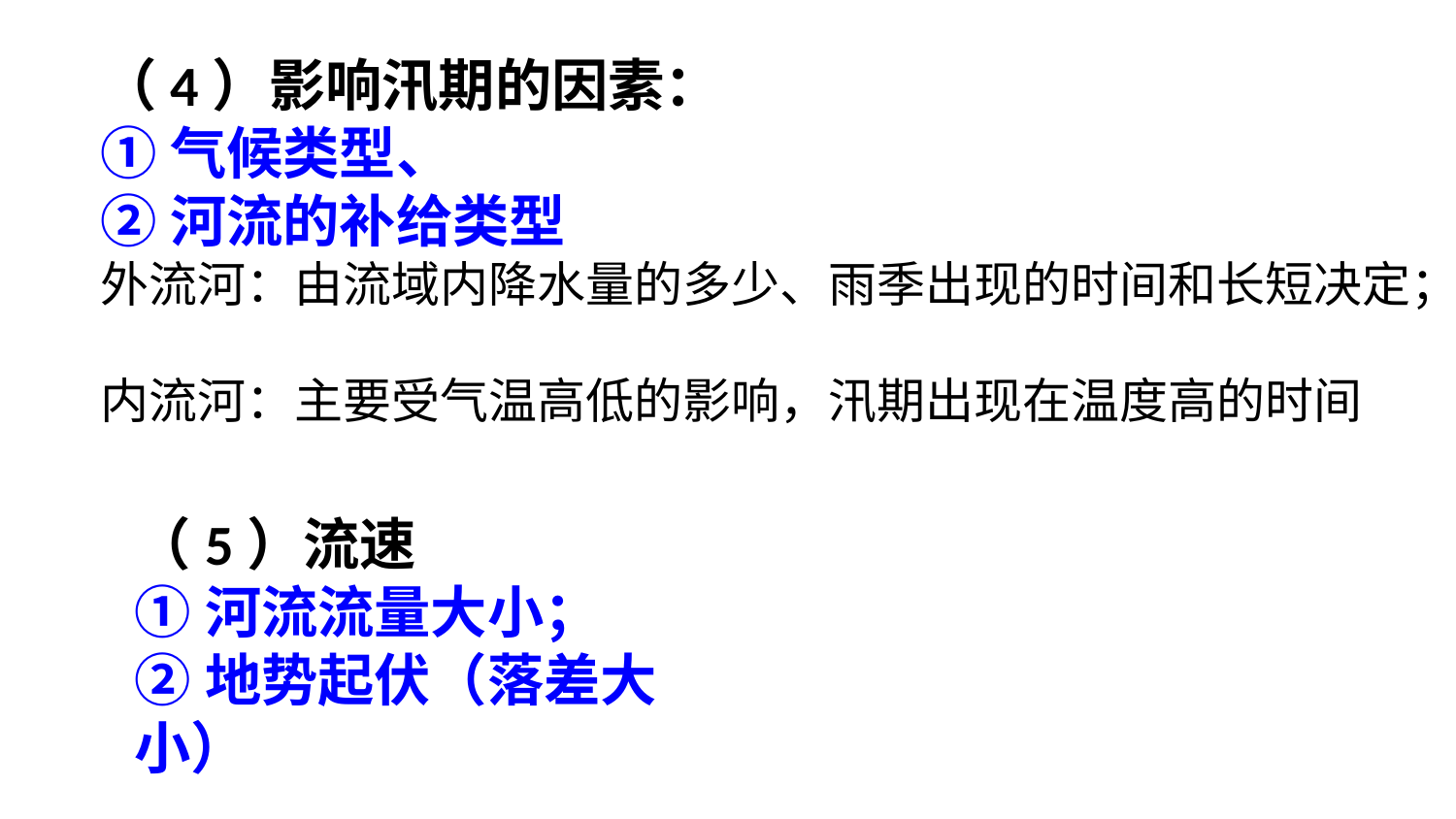

（4）影响汛期的因素：
①气候类型、
②河流的补给类型
外流河：由流域内降水量的多少、雨季出现的时间和长短决定；
内流河：主要受气温高低的影响，汛期出现在温度高的时间
（5）流速
①河流流量大小；
②地势起伏（落差大小）